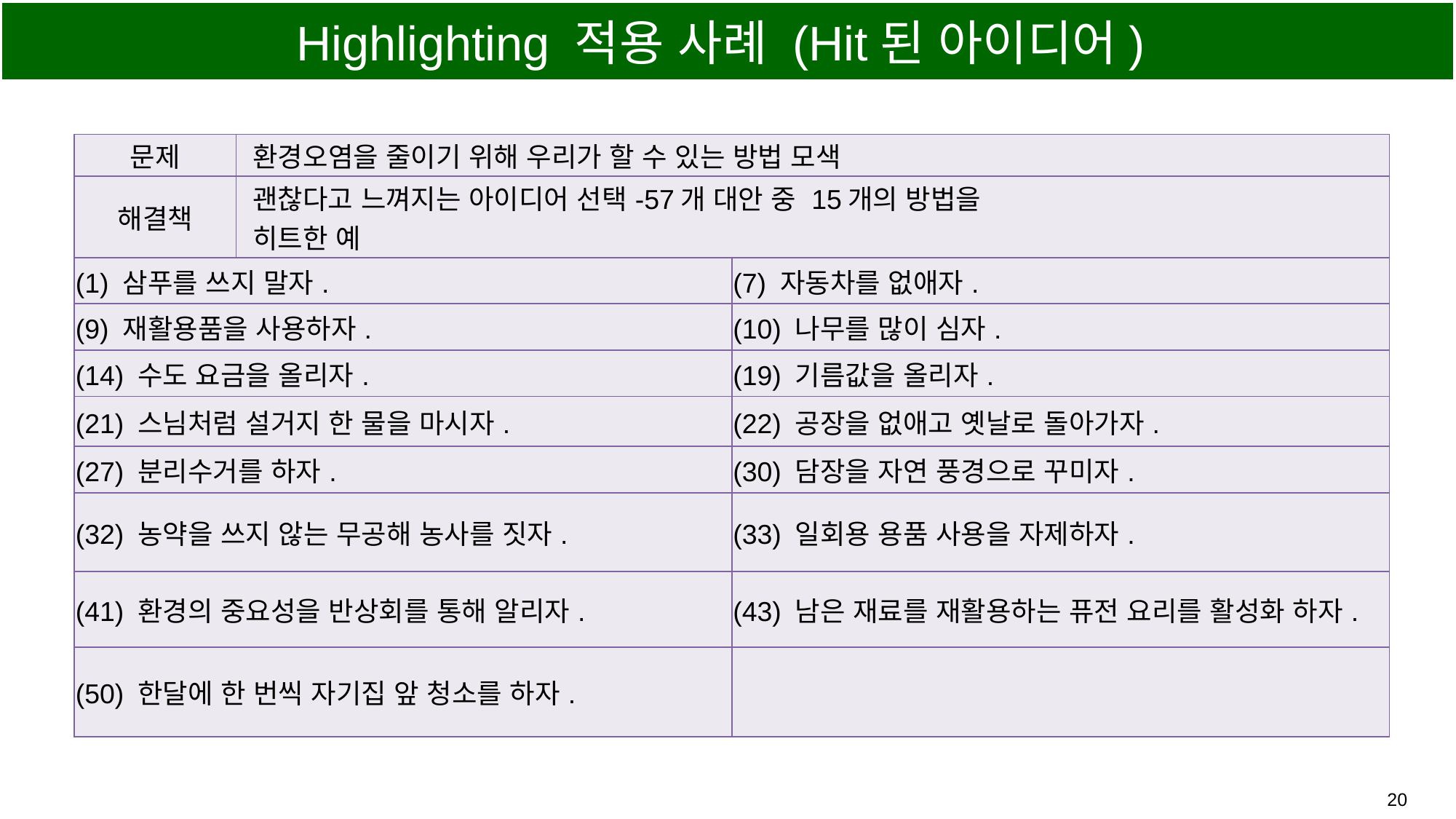

# Highlighting 적용 사례 (Hit된 아이디어)

| 문제 | 환경오염을 줄이기 위해 우리가 할 수 있는 방법 모색 |  |
| --- | --- | --- |
| 해결책 | 괜찮다고 느껴지는 아이디어 선택-57개 대안 중 15개의 방법을 히트한 예 |  |
| (1) 삼푸를 쓰지 말자. |  | (7) 자동차를 없애자. |
| (9) 재활용품을 사용하자. |  | (10) 나무를 많이 심자. |
| (14) 수도 요금을 올리자. |  | (19) 기름값을 올리자. |
| (21) 스님처럼 설거지 한 물을 마시자. |  | (22) 공장을 없애고 옛날로 돌아가자. |
| (27) 분리수거를 하자. |  | (30) 담장을 자연 풍경으로 꾸미자. |
| (32) 농약을 쓰지 않는 무공해 농사를 짓자. |  | (33) 일회용 용품 사용을 자제하자. |
| (41) 환경의 중요성을 반상회를 통해 알리자. |  | (43) 남은 재료를 재활용하는 퓨전 요리를 활성화 하자. |
| (50) 한달에 한 번씩 자기집 앞 청소를 하자. |  |  |